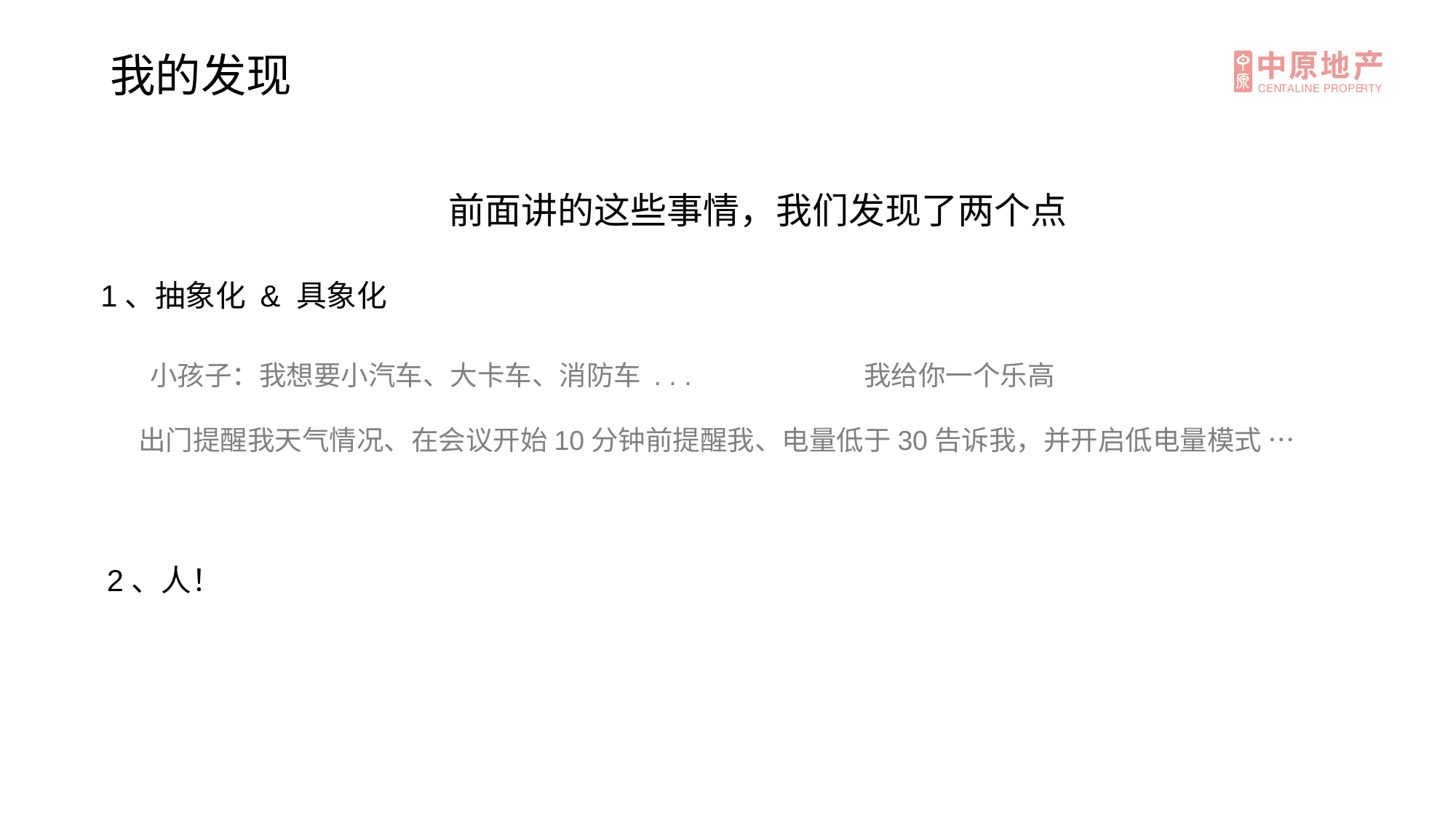

我的发现

前面讲的这些事情，我们发现了两个点
1、抽象化 & 具象化
小孩子：我想要小汽车、大卡车、消防车 . . .
我给你一个乐高
出门提醒我天气情况、在会议开始10分钟前提醒我、电量低于30告诉我，并开启低电量模式 …
2、人！